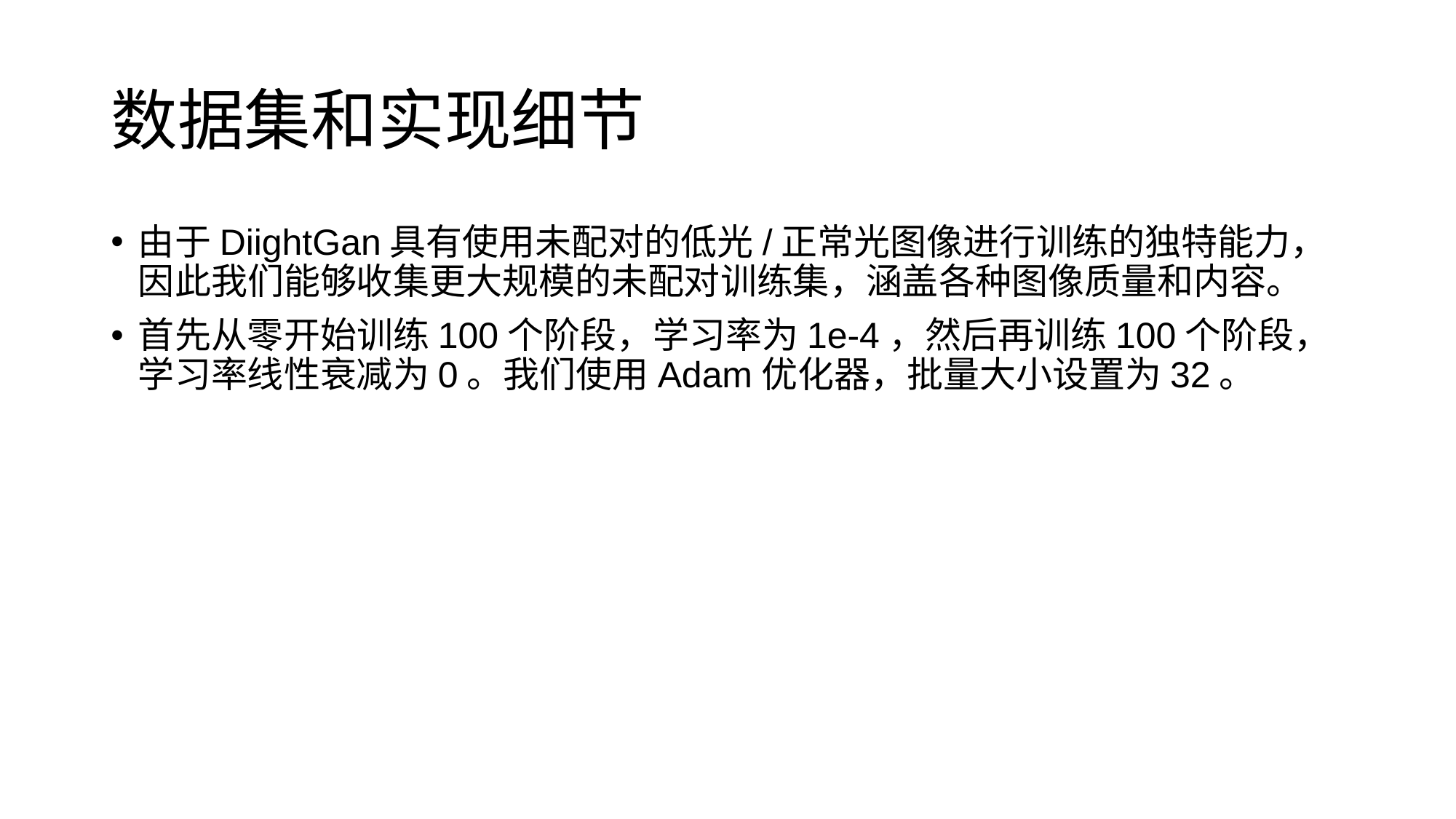

# 数据集和实现细节
由于DiightGan具有使用未配对的低光/正常光图像进行训练的独特能力，因此我们能够收集更大规模的未配对训练集，涵盖各种图像质量和内容。
首先从零开始训练100个阶段，学习率为1e-4，然后再训练100个阶段，学习率线性衰减为0。我们使用Adam优化器，批量大小设置为32。